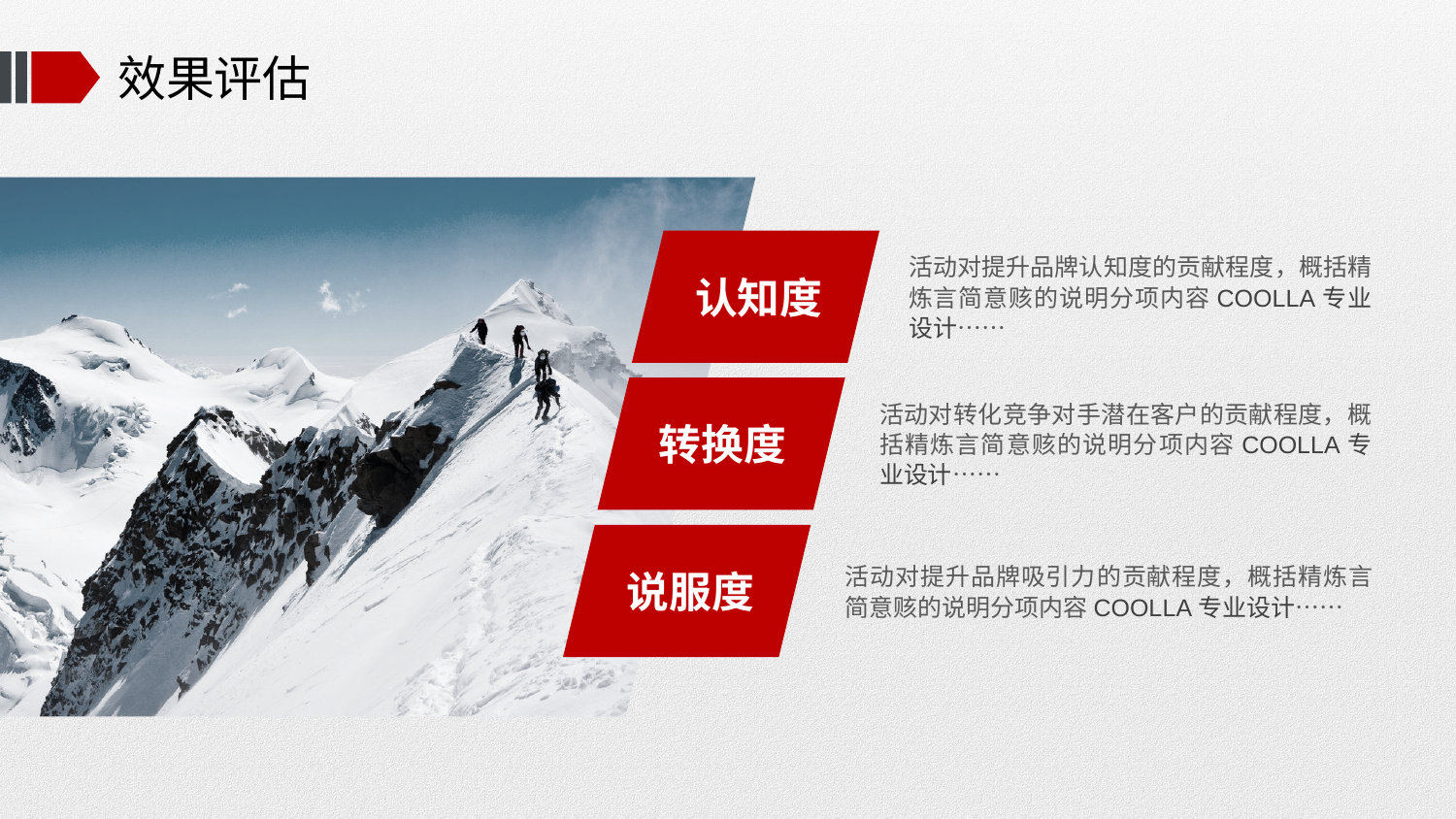

# 效果评估

认知度
活动对提升品牌认知度的贡献程度，概括精炼言简意赅的说明分项内容COOLLA专业设计……

转换度
活动对转化竞争对手潜在客户的贡献程度，概括精炼言简意赅的说明分项内容COOLLA专业设计……

说服度
活动对提升品牌吸引力的贡献程度，概括精炼言简意赅的说明分项内容COOLLA专业设计……
浏览更多搜索：COOLLA       技术支持、合作、定制PPT联系QQ:34865632